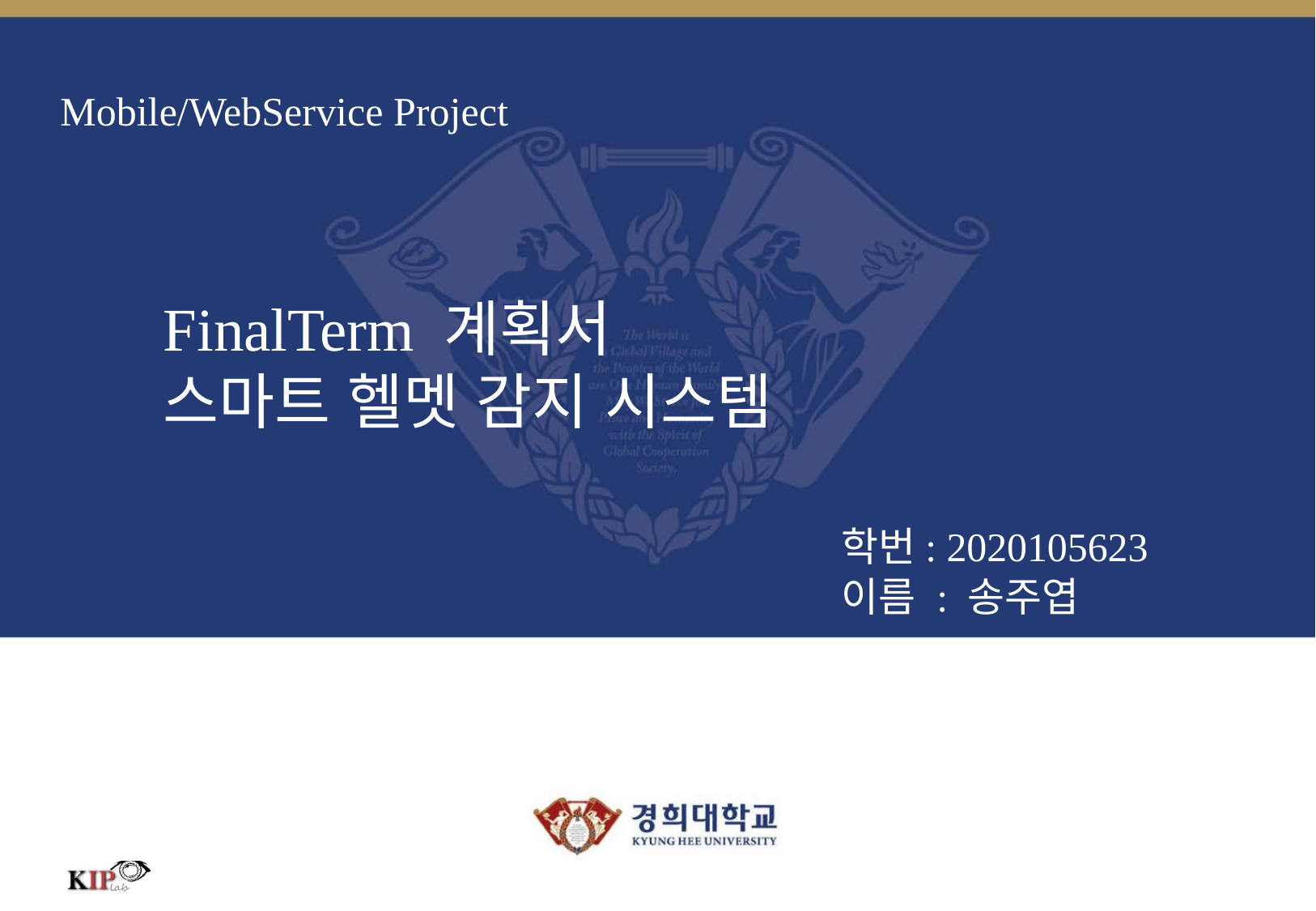

# Mobile/WebService Project
FinalTerm 계획서
스마트 헬멧 감지 시스템
학번: 2020105623
이름 : 송주엽